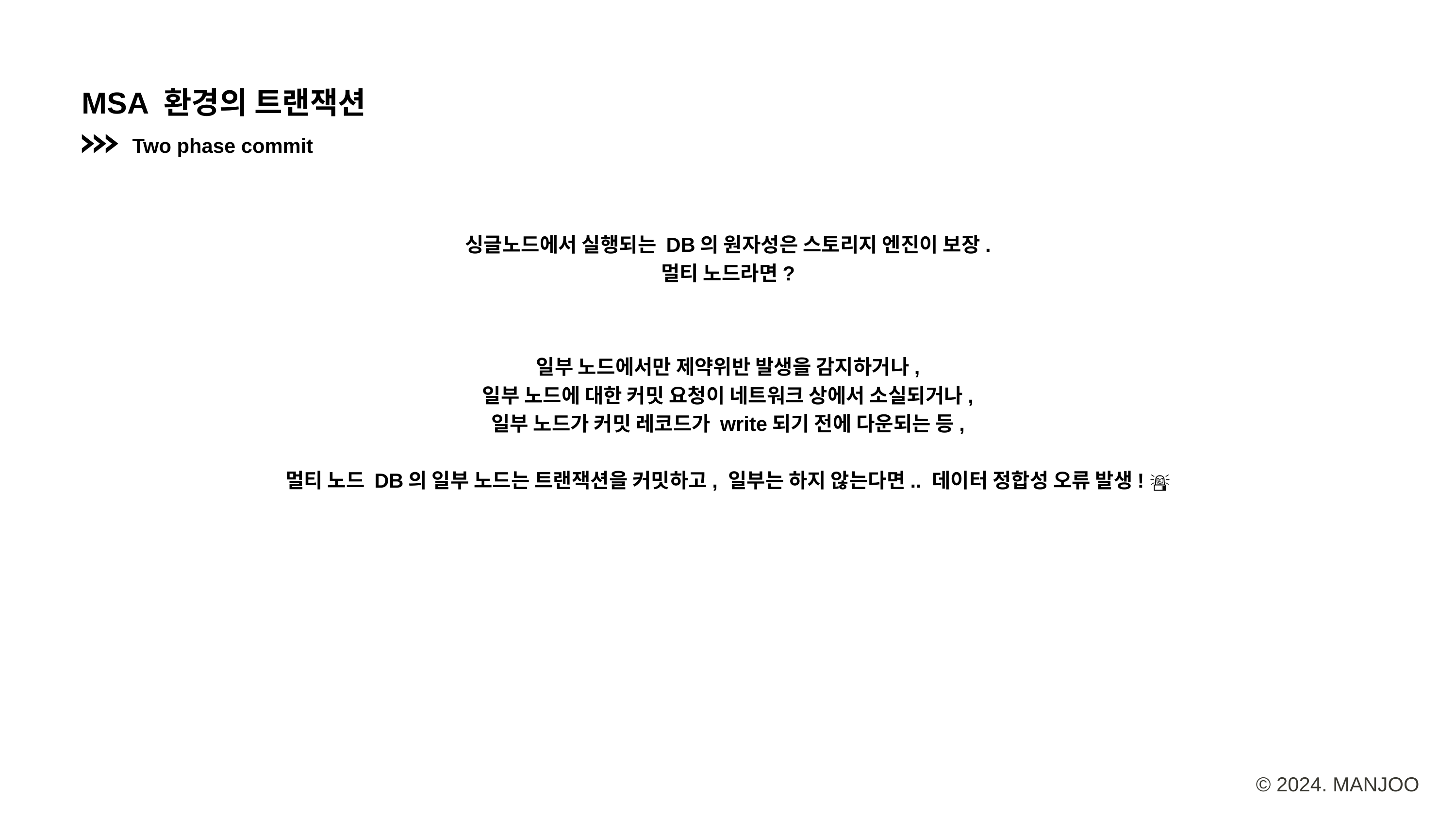

MSA 환경의 트랜잭션

Two phase commit

싱글노드에서 실행되는 DB의 원자성은 스토리지 엔진이 보장.
멀티 노드라면?
일부 노드에서만 제약위반 발생을 감지하거나,
일부 노드에 대한 커밋 요청이 네트워크 상에서 소실되거나,
일부 노드가 커밋 레코드가 write되기 전에 다운되는 등,

멀티 노드 DB의 일부 노드는 트랜잭션을 커밋하고, 일부는 하지 않는다면.. 데이터 정합성 오류 발생! 🚨
© 2024. MANJOO